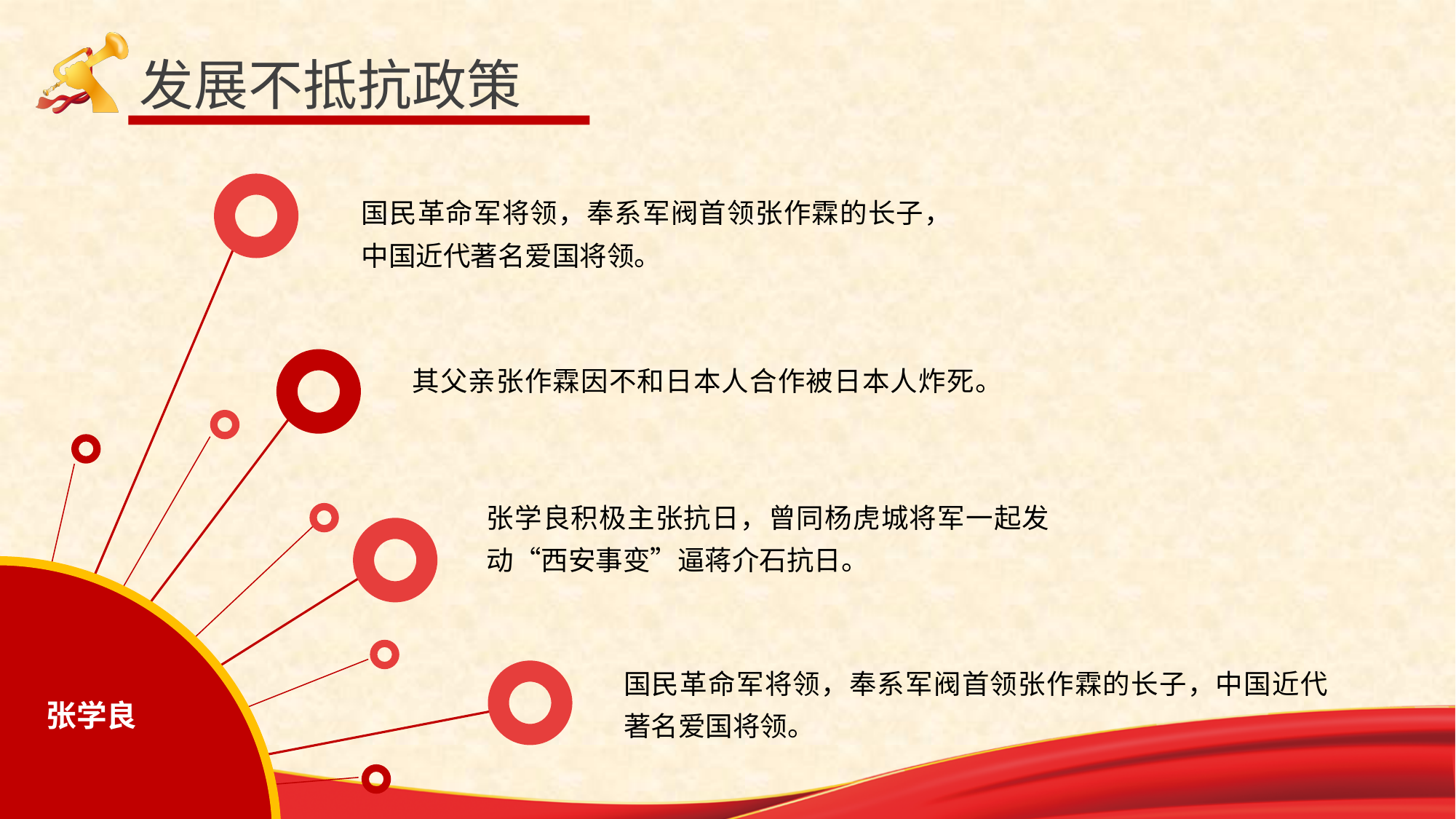

发展不抵抗政策

国民革命军将领，奉系军阀首领张作霖的长子，中国近代著名爱国将领。

其父亲张作霖因不和日本人合作被日本人炸死。

张学良积极主张抗日，曾同杨虎城将军一起发动“西安事变”逼蒋介石抗日。

张学良

国民革命军将领，奉系军阀首领张作霖的长子，中国近代著名爱国将领。